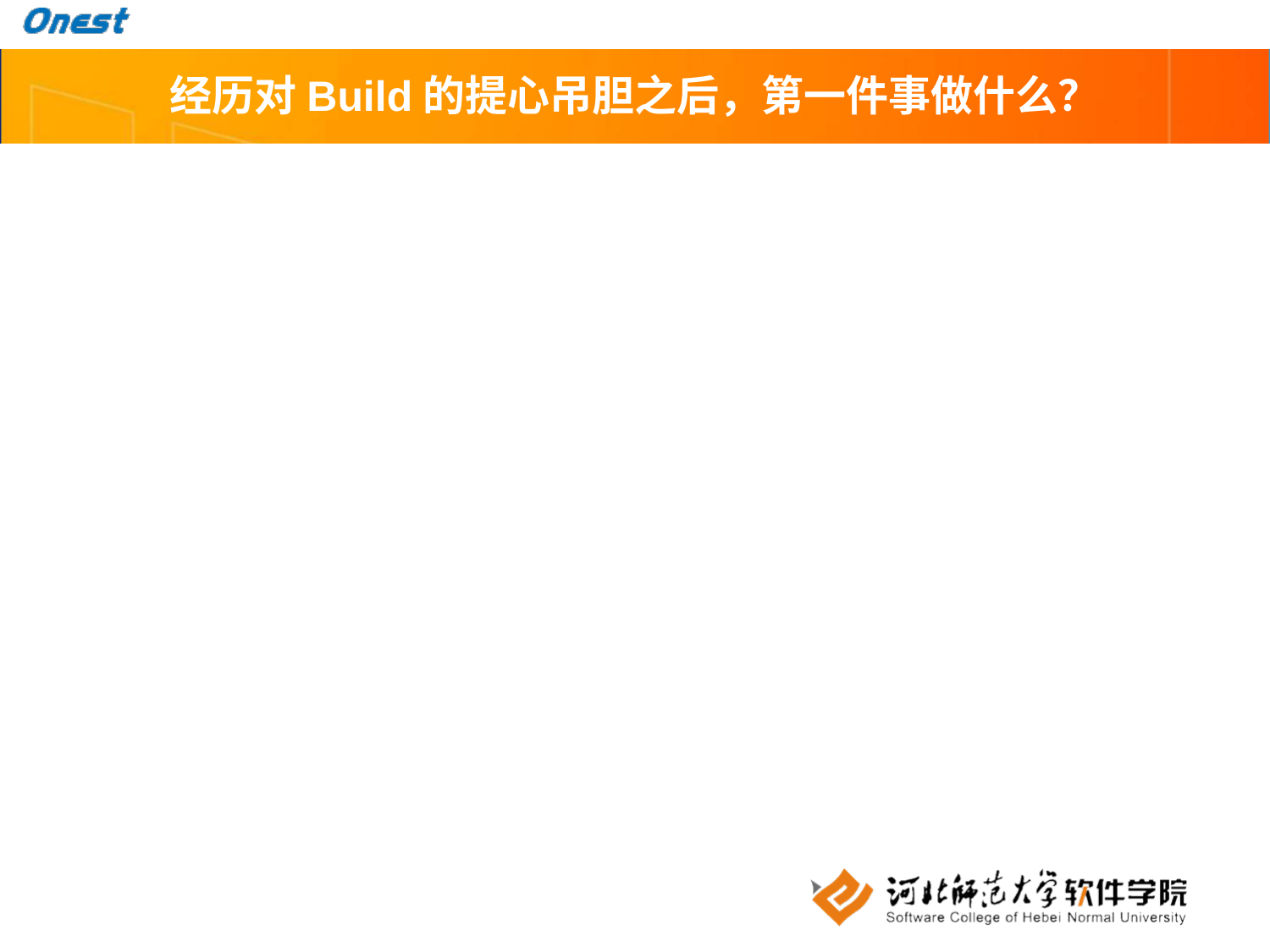

# 经历对Build的提心吊胆之后，第一件事做什么？

答案：打开Bug管理工具，查看指定给自己的Bug，解决高优先度的Bug。因为质量重于新功能